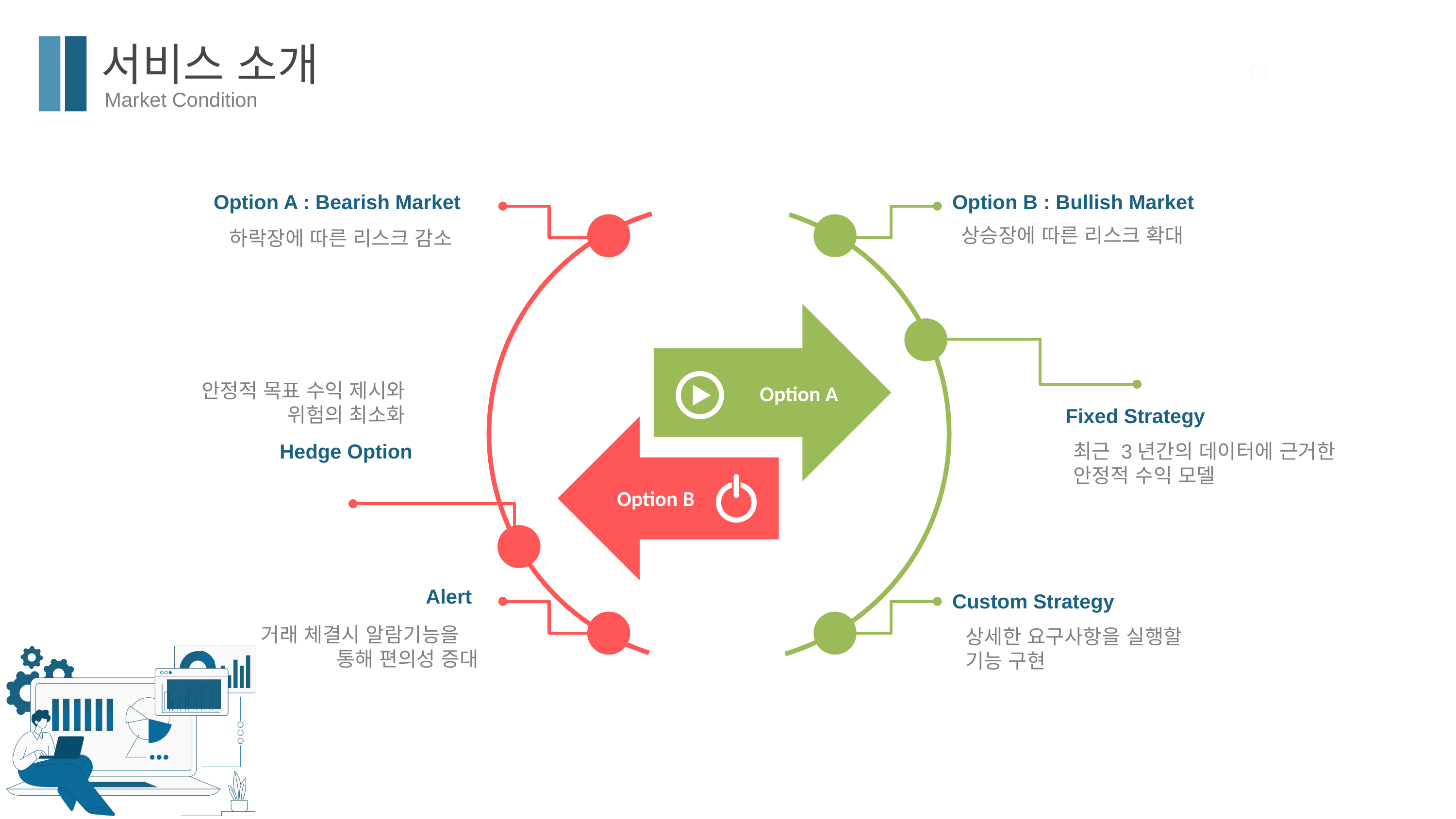

서비스 소개

01
Market Condition
Option A : Bearish Market
Option B : Bullish Market

상승장에 따른 리스크 확대
하락장에 따른 리스크 감소

안정적 목표 수익 제시와
위험의 최소화
Option A
Fixed Strategy
Hedge Option
최근 3년간의 데이터에 근거한
안정적 수익 모델

Option B

Alert
Custom Strategy

거래 체결시 알람기능을
통해 편의성 증대
상세한 요구사항을 실행할
기능 구현